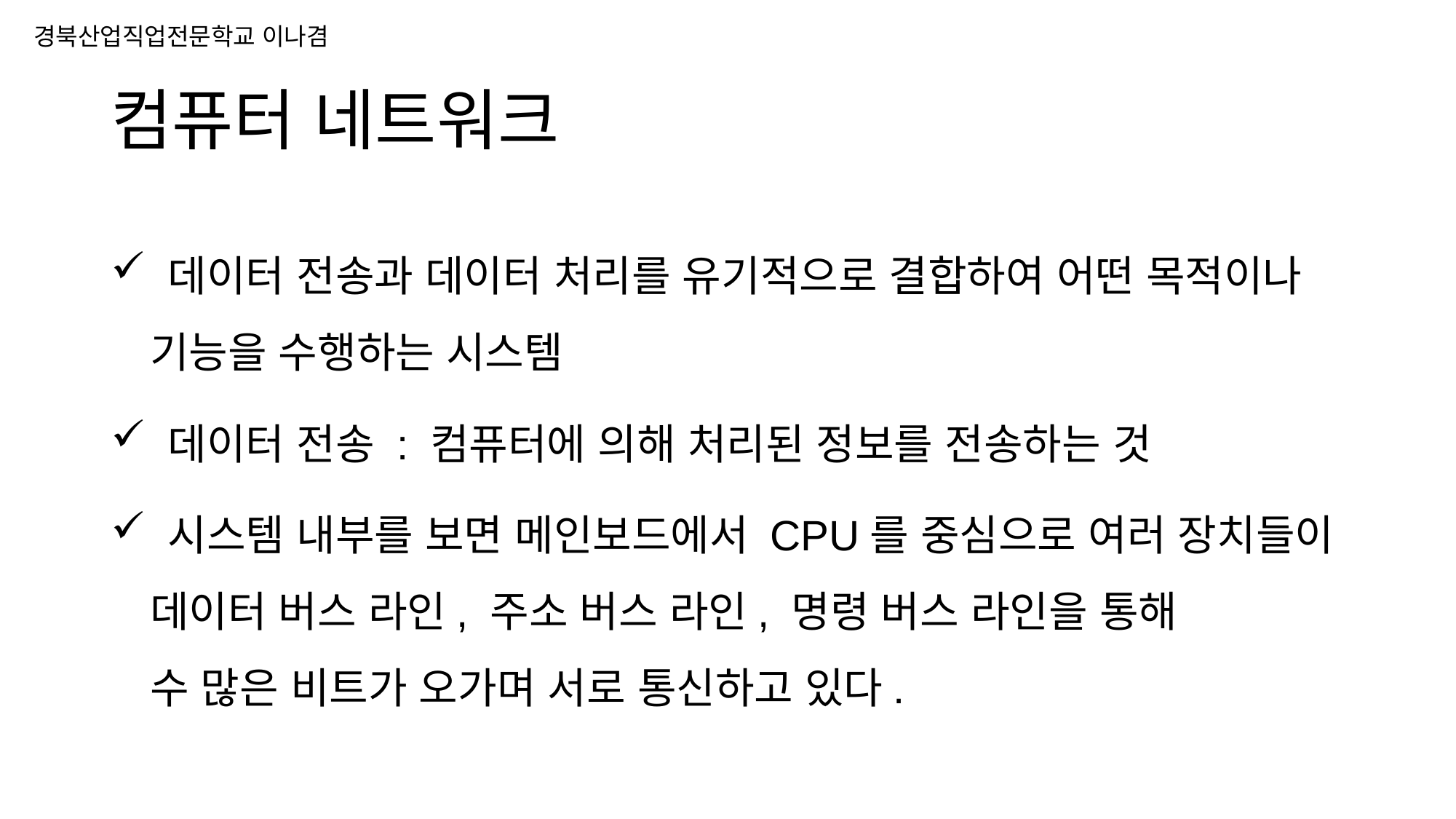

# 컴퓨터 네트워크
 데이터 전송과 데이터 처리를 유기적으로 결합하여 어떤 목적이나
 기능을 수행하는 시스템
 데이터 전송 : 컴퓨터에 의해 처리된 정보를 전송하는 것
 시스템 내부를 보면 메인보드에서 CPU를 중심으로 여러 장치들이
 데이터 버스 라인, 주소 버스 라인, 명령 버스 라인을 통해
 수 많은 비트가 오가며 서로 통신하고 있다.